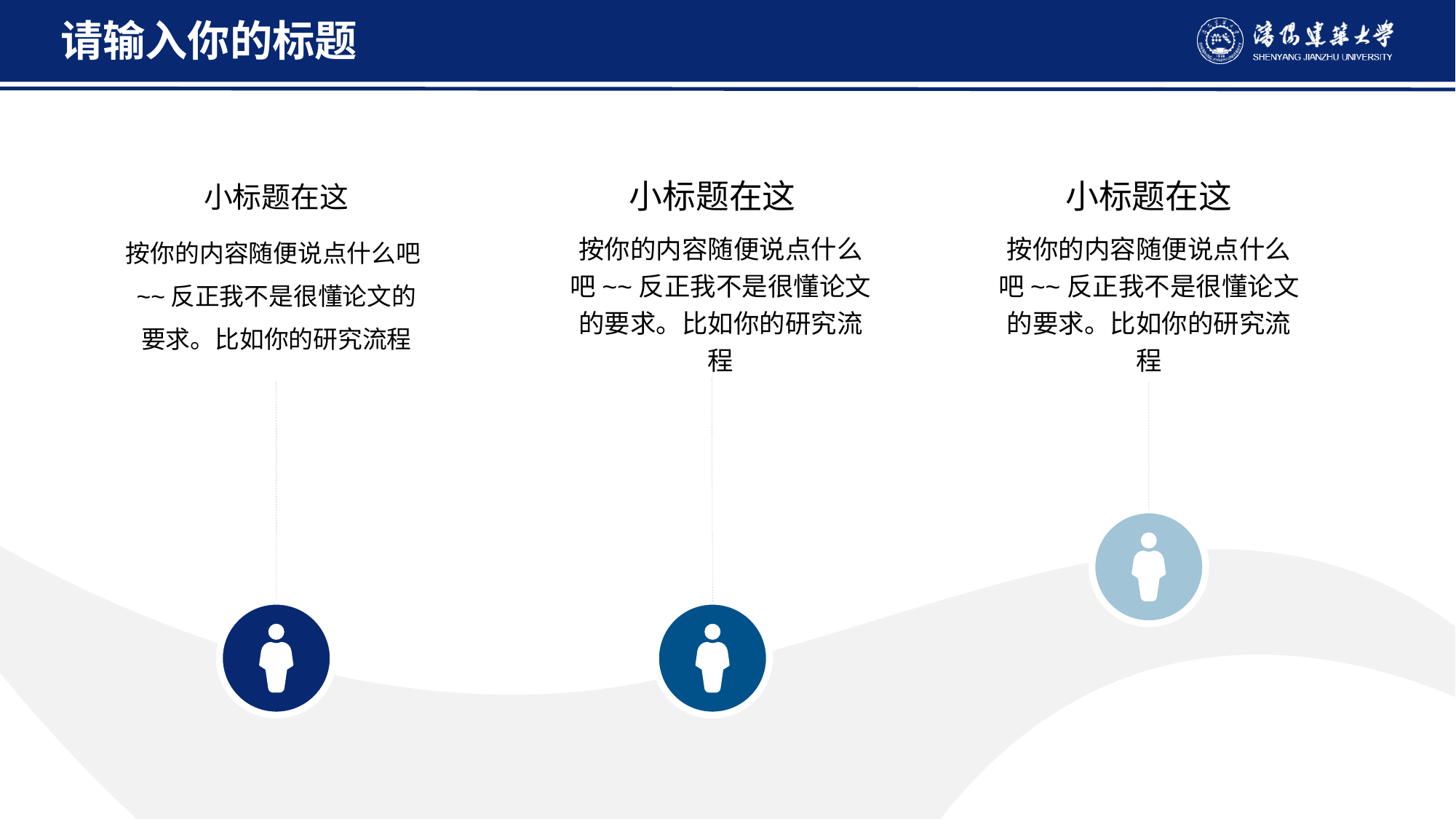

请输入你的标题
小标题在这
按你的内容随便说点什么吧~~反正我不是很懂论文的要求。比如你的研究流程
按你的内容随便说点什么吧~~反正我不是很懂论文的要求。比如你的研究流程
按你的内容随便说点什么吧~~反正我不是很懂论文的要求。比如你的研究流程
小标题在这
小标题在这